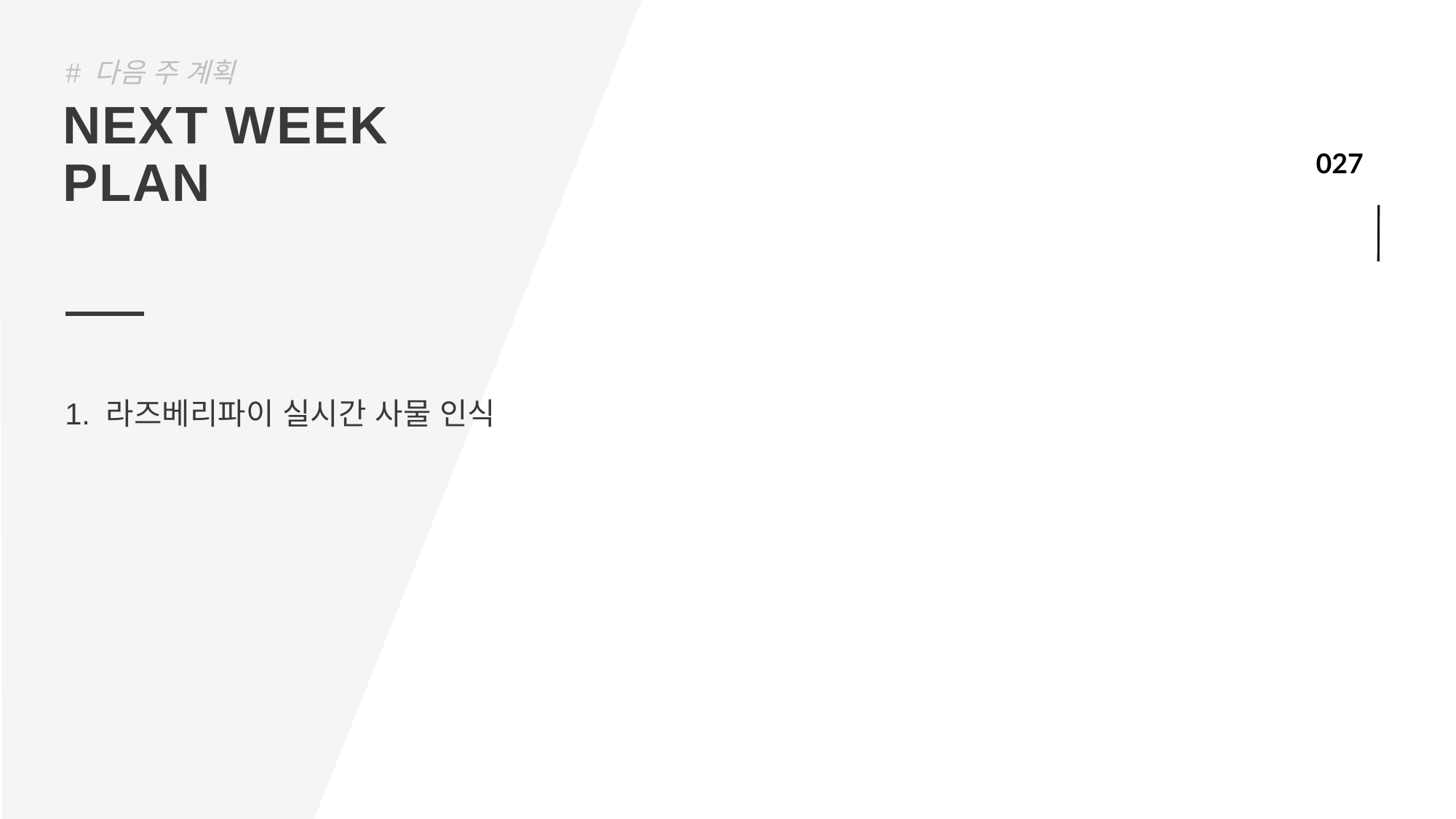

# 다음 주 계획
NEXT WEEK
PLAN
라즈베리파이 실시간 사물 인식